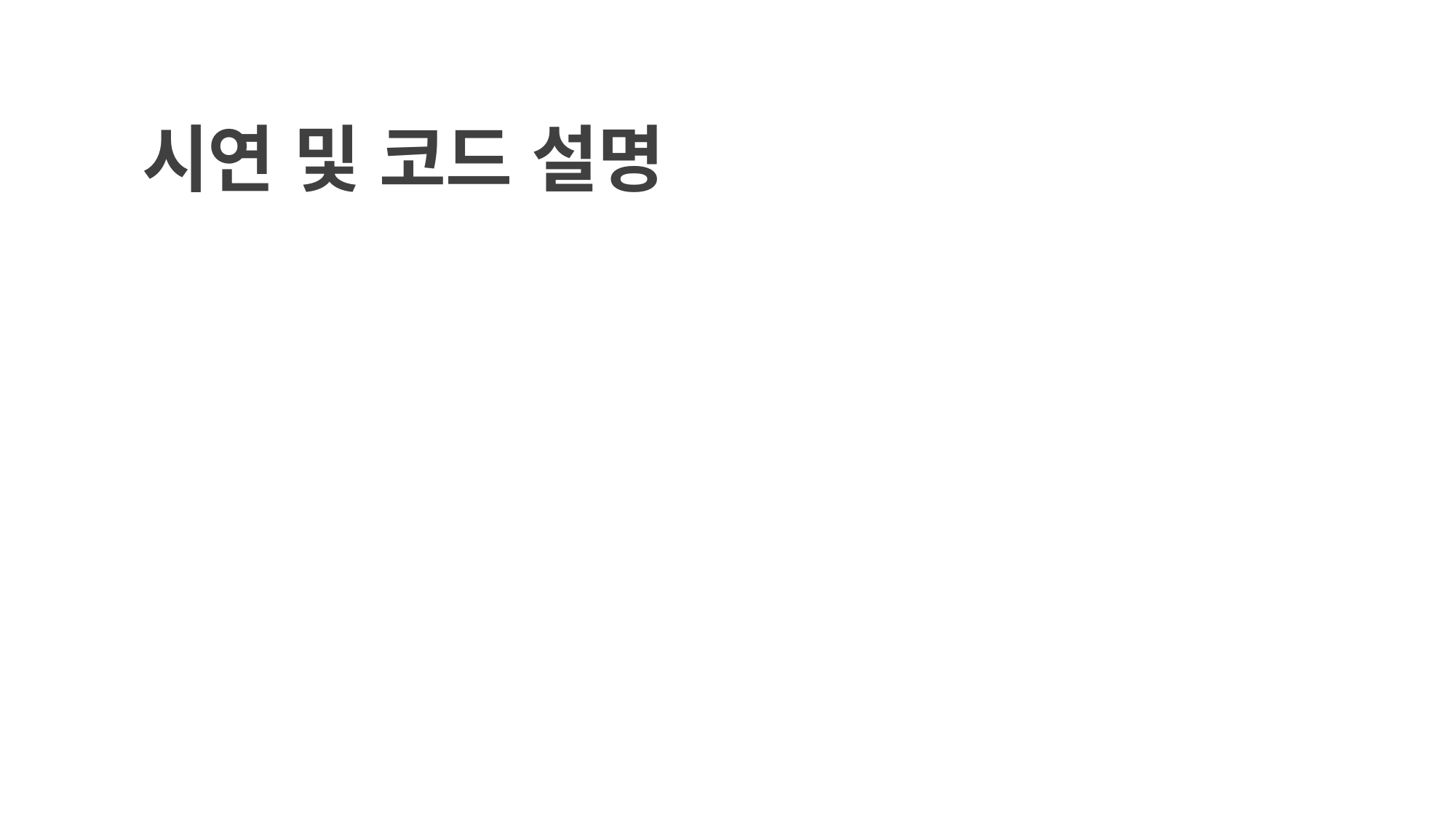

# 시연 및 코드 설명

### Chart

| Category |
|---|